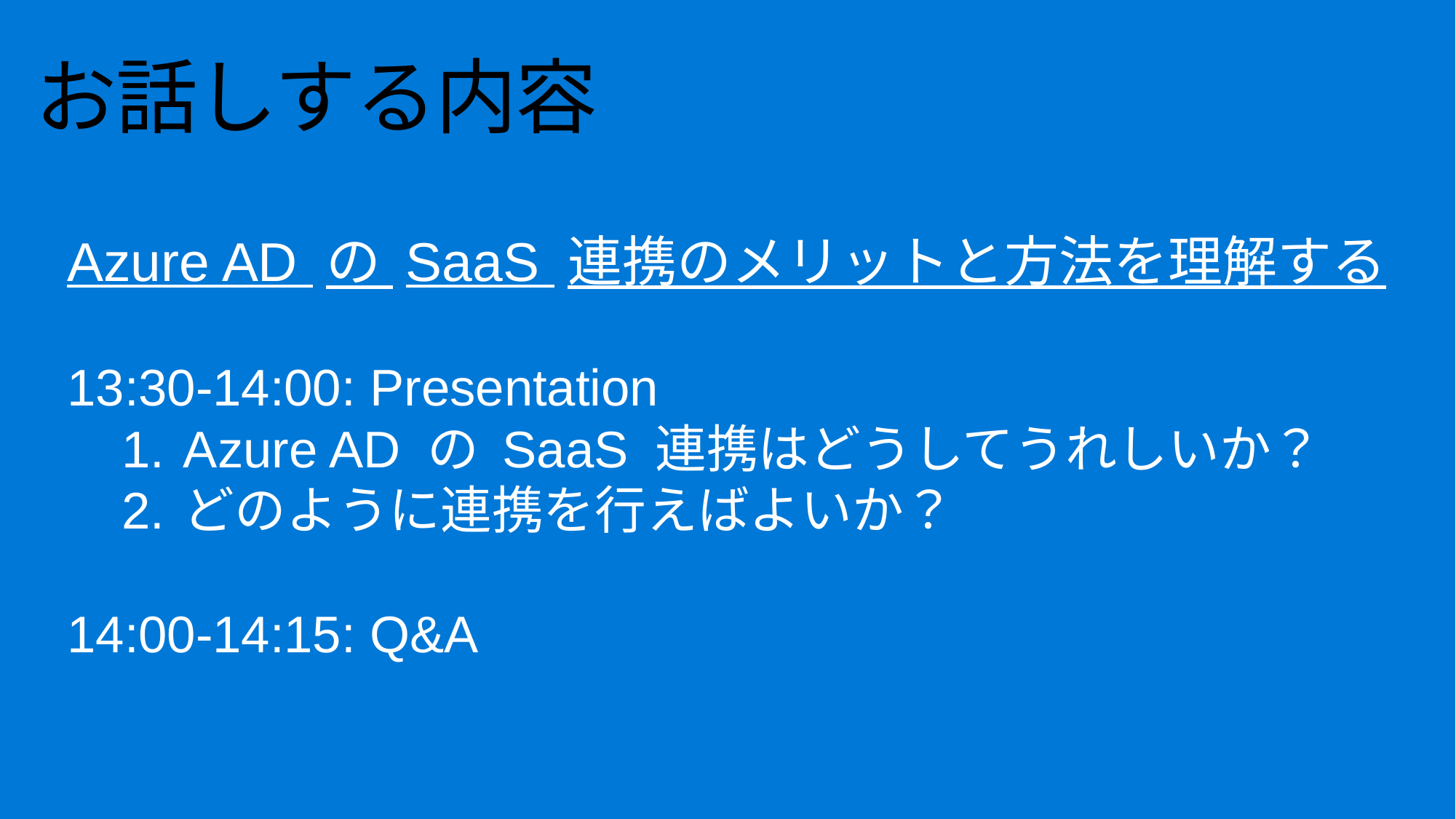

# お話しする内容
Azure AD の SaaS 連携のメリットと方法を理解する

13:30-14:00: Presentation
Azure AD の SaaS 連携はどうしてうれしいか？
どのように連携を行えばよいか？

14:00-14:15: Q&A